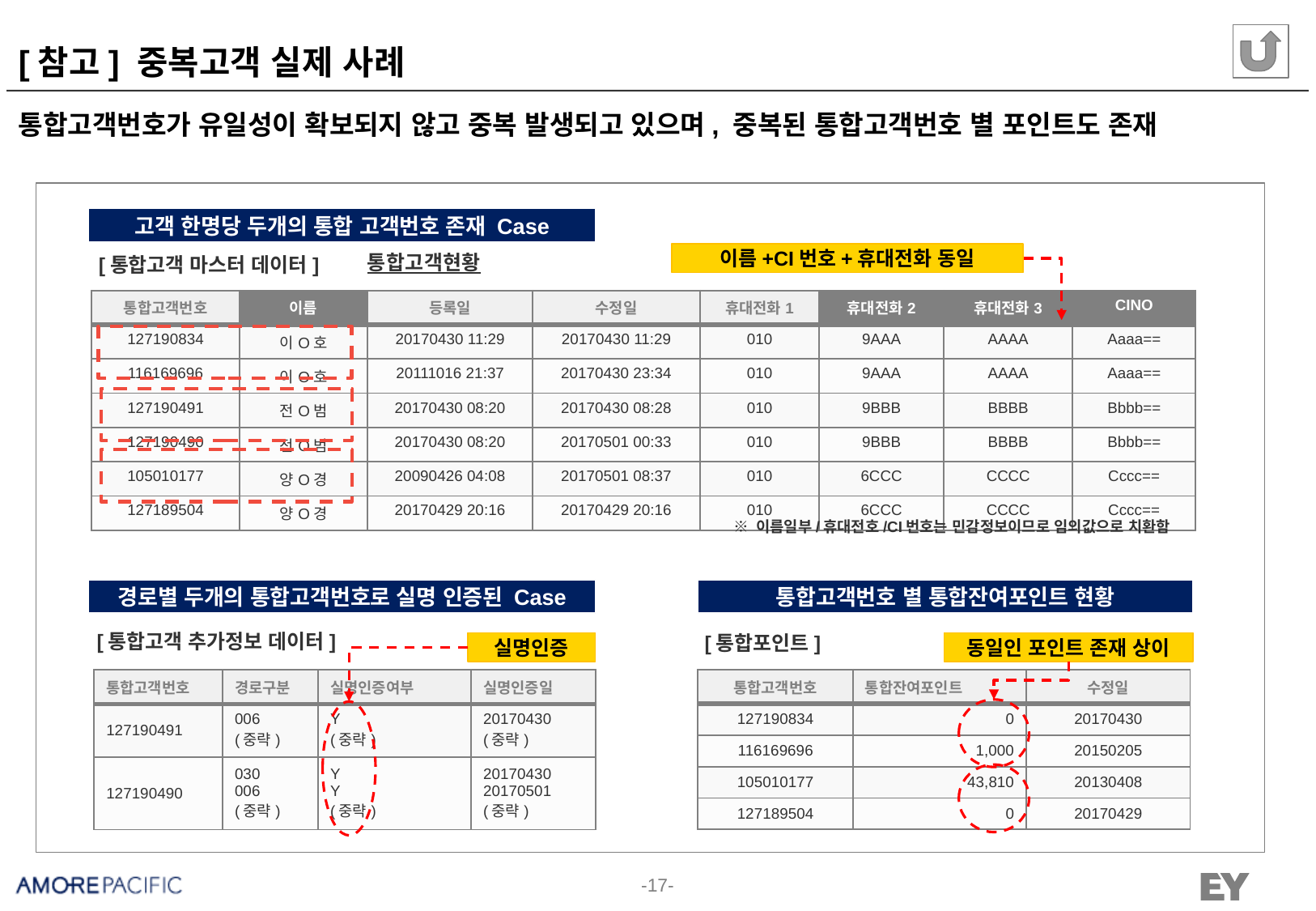

# [참고] 중복고객 실제 사례

통합고객번호가 유일성이 확보되지 않고 중복 발생되고 있으며, 중복된 통합고객번호 별 포인트도 존재

고객 한명당 두개의 통합 고객번호 존재 Case

### Chart: 통합고객현황

| Category |
|---|
이름+CI번호+휴대전화 동일
[통합고객 마스터 데이터]
| 통합고객번호 | 이름 | 등록일 | 수정일 | 휴대전화1 | 휴대전화2 | 휴대전화3 | CINO |
| --- | --- | --- | --- | --- | --- | --- | --- |
| 127190834 | 이O호 | 20170430 11:29 | 20170430 11:29 | 010 | 9AAA | AAAA | Aaaa== |
| 116169696 | 이O호 | 20111016 21:37 | 20170430 23:34 | 010 | 9AAA | AAAA | Aaaa== |
| 127190491 | 전O범 | 20170430 08:20 | 20170430 08:28 | 010 | 9BBB | BBBB | Bbbb== |
| 127190490 | 전O범 | 20170430 08:20 | 20170501 00:33 | 010 | 9BBB | BBBB | Bbbb== |
| 105010177 | 양O경 | 20090426 04:08 | 20170501 08:37 | 010 | 6CCC | CCCC | Cccc== |
| 127189504 | 양O경 | 20170429 20:16 | 20170429 20:16 | 010 | 6CCC | CCCC | Cccc== |

※ 이름일부/휴대전호/CI번호는 민감정보이므로 임의값으로 치환함
경로별 두개의 통합고객번호로 실명 인증된 Case
통합고객번호 별 통합잔여포인트 현황
[통합고객 추가정보 데이터]
[통합포인트]
실명인증
동일인 포인트 존재 상이
| 통합고객번호 | 통합잔여포인트 | 수정일 |
| --- | --- | --- |
| 127190834 | 0 | 20170430 |
| 116169696 | 1,000 | 20150205 |
| 105010177 | 43,810 | 20130408 |
| 127189504 | 0 | 20170429 |
| 통합고객번호 | 경로구분 | 실명인증여부 | 실명인증일 |
| --- | --- | --- | --- |
| 127190491 | 006 (중략) | Y (중략) | 20170430 (중략) |
| 127190490 | 030 006 (중략) | Y Y (중략) | 20170430 20170501 (중략) |